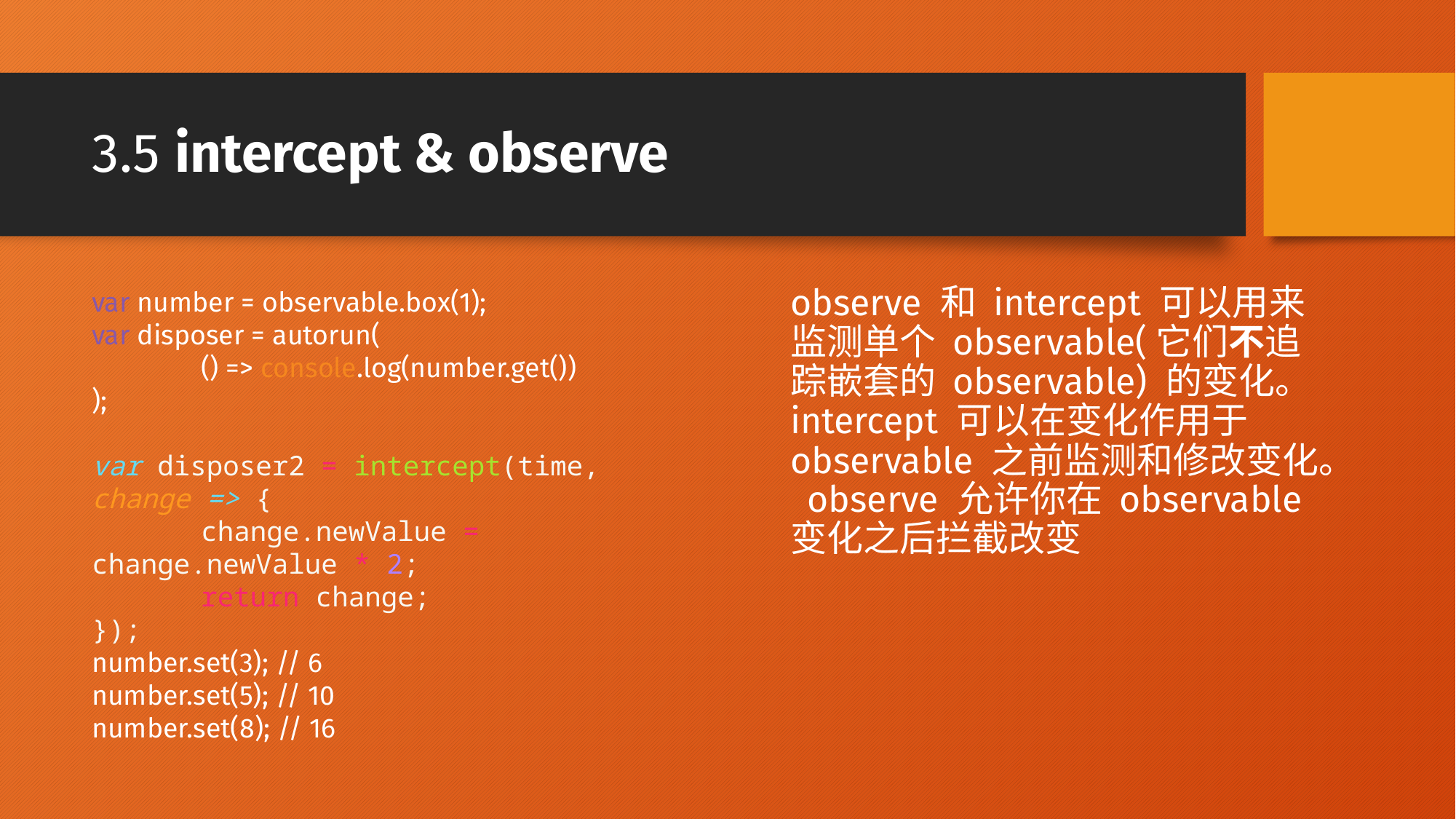

# 3.5 intercept & observe
var number = observable.box(1);
var disposer = autorun(
	() => console.log(number.get())
);

var disposer2 = intercept(time, change => {
	change.newValue = 	change.newValue * 2;
	return change;
});
number.set(3); // 6
number.set(5); // 10
number.set(8); // 16
observe 和 intercept 可以用来监测单个 observable(它们不追踪嵌套的 observable) 的变化。intercept 可以在变化作用于 observable 之前监测和修改变化。 observe 允许你在 observable 变化之后拦截改变